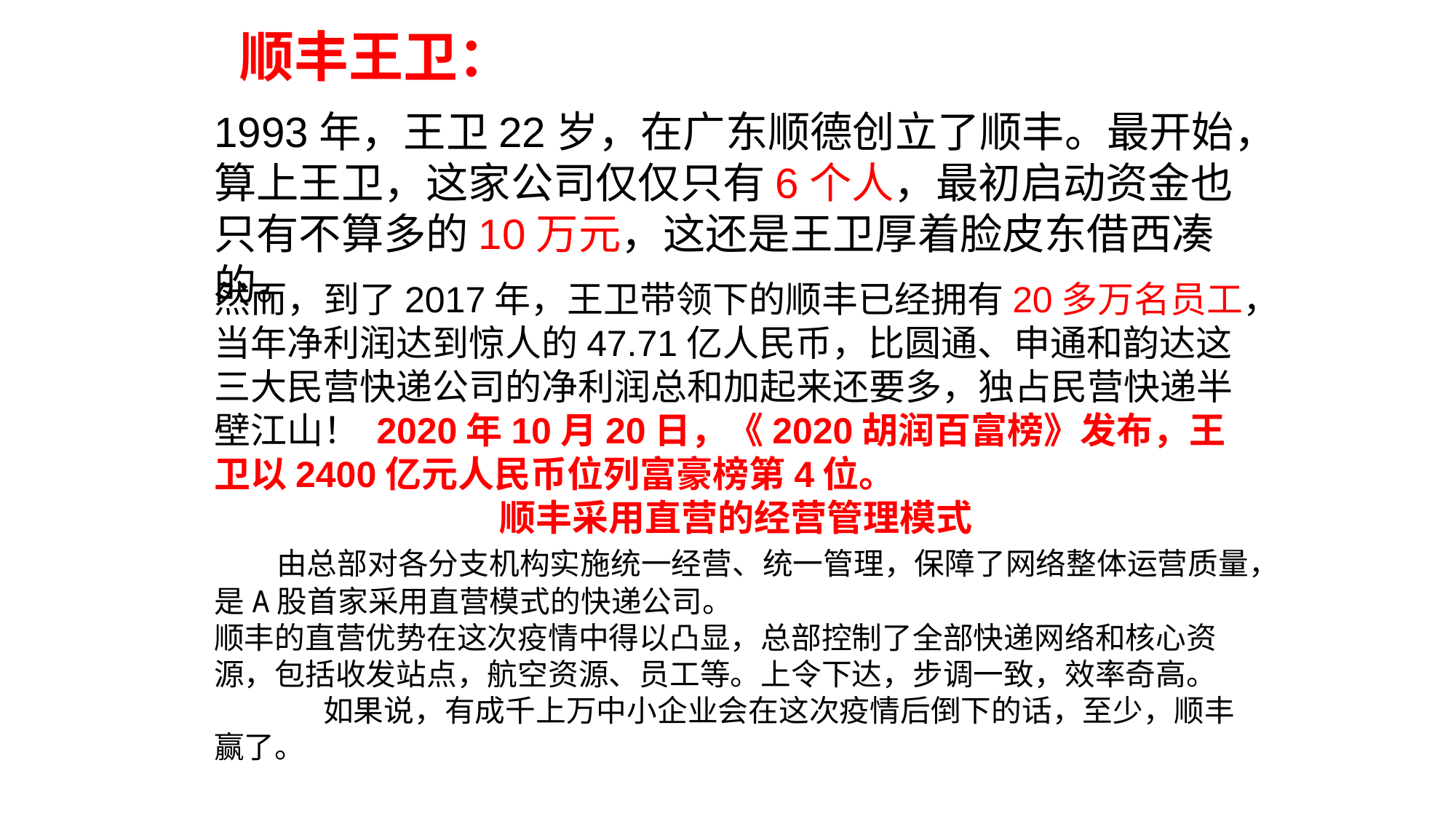

顺丰王卫：
1993年，王卫22岁，在广东顺德创立了顺丰。最开始，算上王卫，这家公司仅仅只有6个人，最初启动资金也只有不算多的10万元，这还是王卫厚着脸皮东借西凑的。
然而，到了2017年，王卫带领下的顺丰已经拥有20多万名员工，当年净利润达到惊人的47.71亿人民币，比圆通、申通和韵达这三大民营快递公司的净利润总和加起来还要多，独占民营快递半壁江山！ 2020年10月20日，《2020胡润百富榜》发布，王卫以2400亿元人民币位列富豪榜第4位。
顺丰采用直营的经营管理模式
        由总部对各分支机构实施统一经营、统一管理，保障了网络整体运营质量，是A股首家采用直营模式的快递公司。
顺丰的直营优势在这次疫情中得以凸显，总部控制了全部快递网络和核心资源，包括收发站点，航空资源、员工等。上令下达，步调一致，效率奇高。
	如果说，有成千上万中小企业会在这次疫情后倒下的话，至少，顺丰赢了。